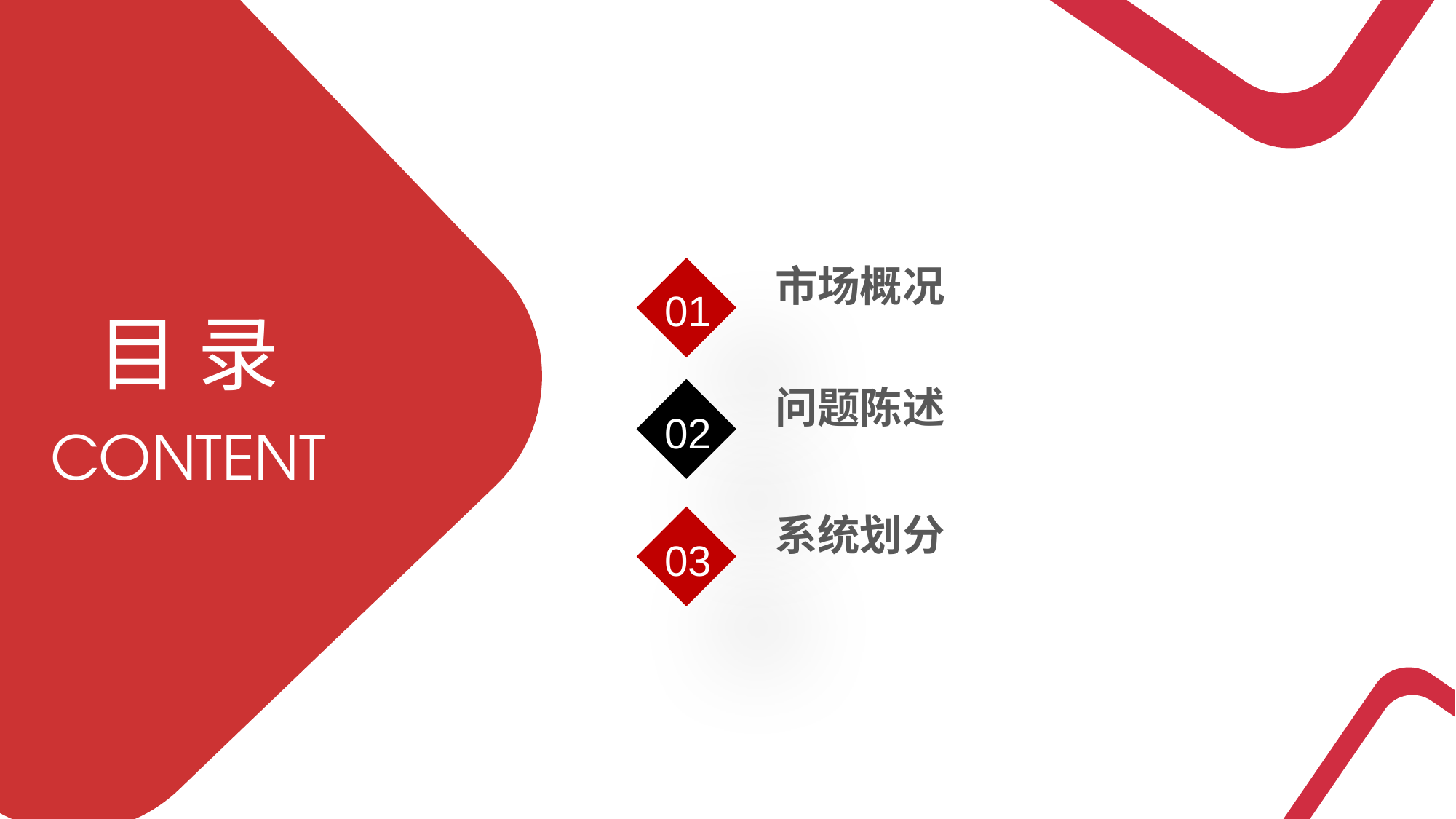

市场概况

01
目 录
问题陈述

02
CONTENT
系统划分

03

点击输入标题名称

04